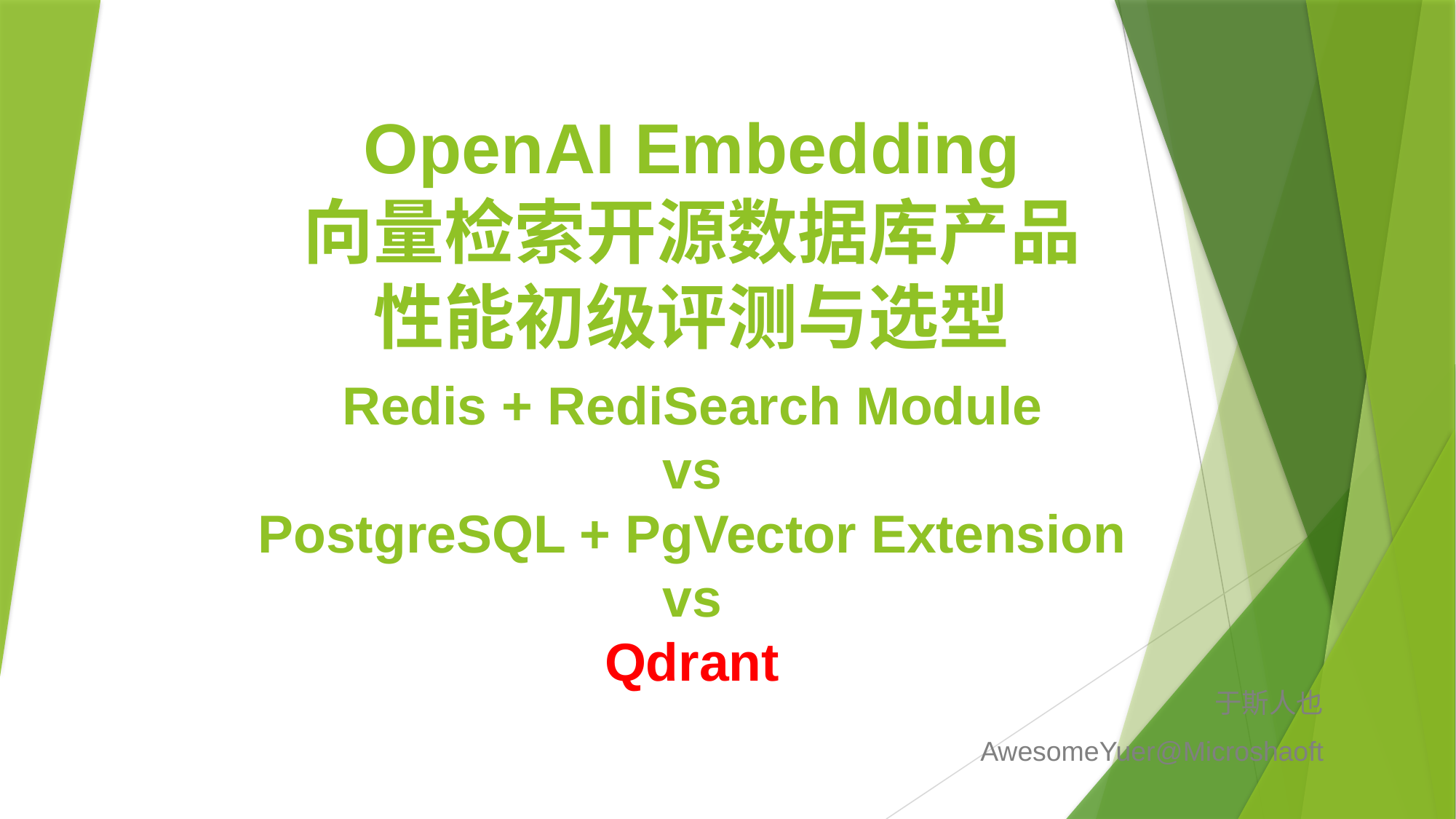

# OpenAI Embedding 向量检索开源数据库产品 性能初级评测与选型 Redis + RediSearch Module vs PostgreSQL + PgVector Extension vs Qdrant

于斯人也
AwesomeYuer@Microshaoft